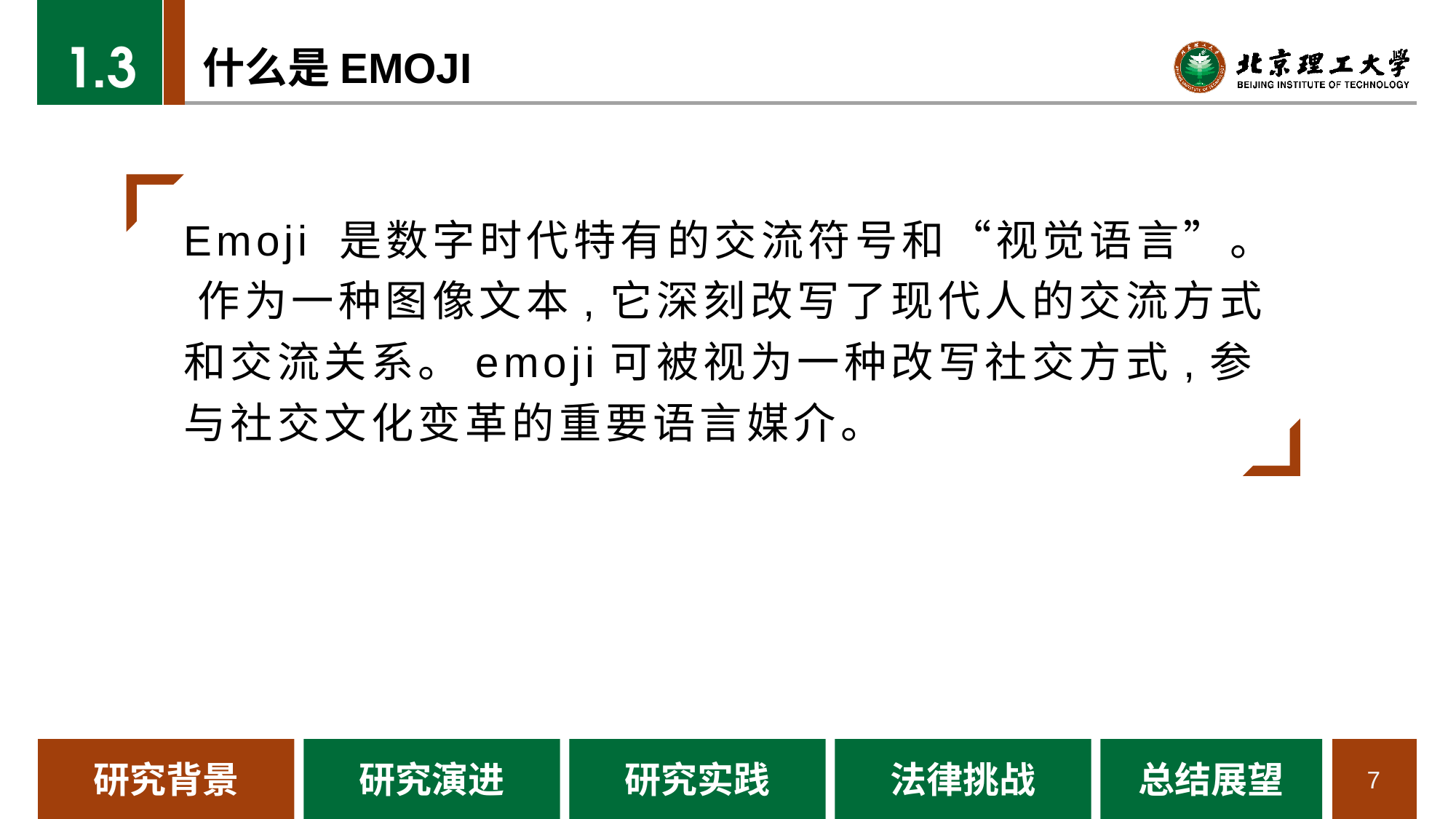

1.3
# 什么是EMOJI

Emoji 是数字时代特有的交流符号和“视觉语言”。 作为一种图像文本,它深刻改写了现代人的交流方式和交流关系。emoji可被视为一种改写社交方式,参与社交文化变革的重要语言媒介。